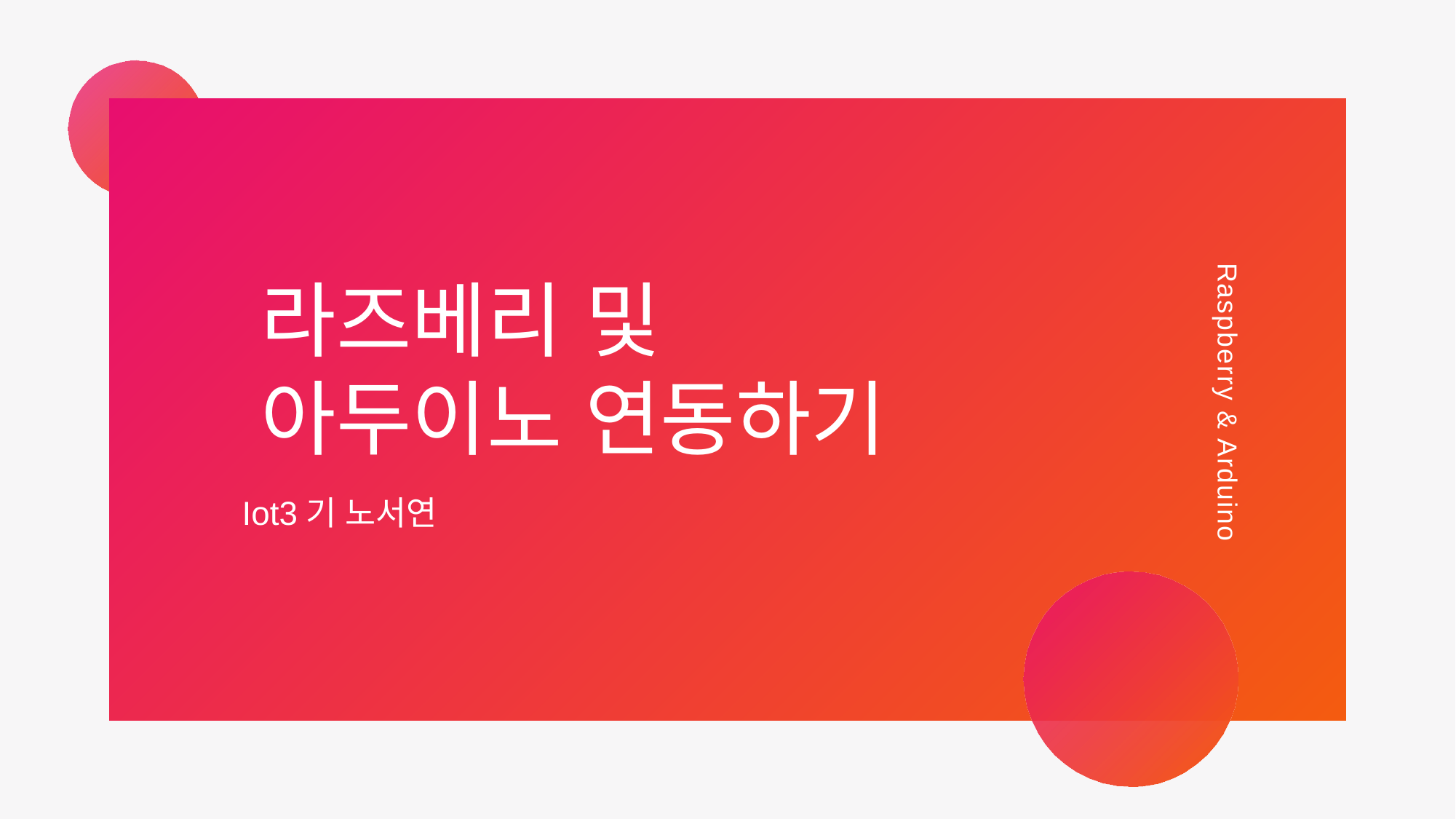

Raspberry & Arduino
라즈베리 및
아두이노 연동하기
Iot3기 노서연